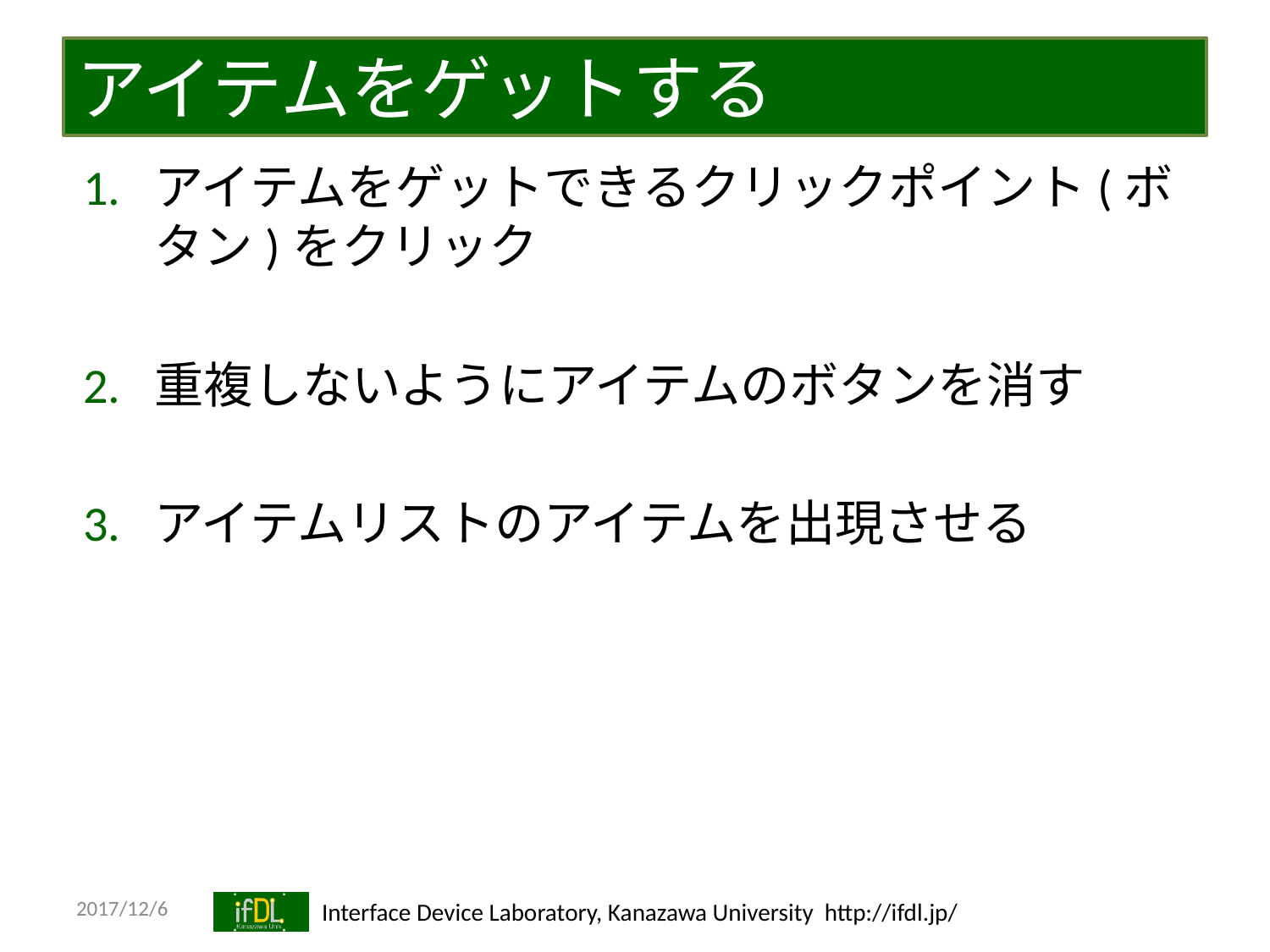

# アイテムをゲットする
アイテムをゲットできるクリックポイント(ボタン)をクリック

重複しないようにアイテムのボタンを消す

アイテムリストのアイテムを出現させる